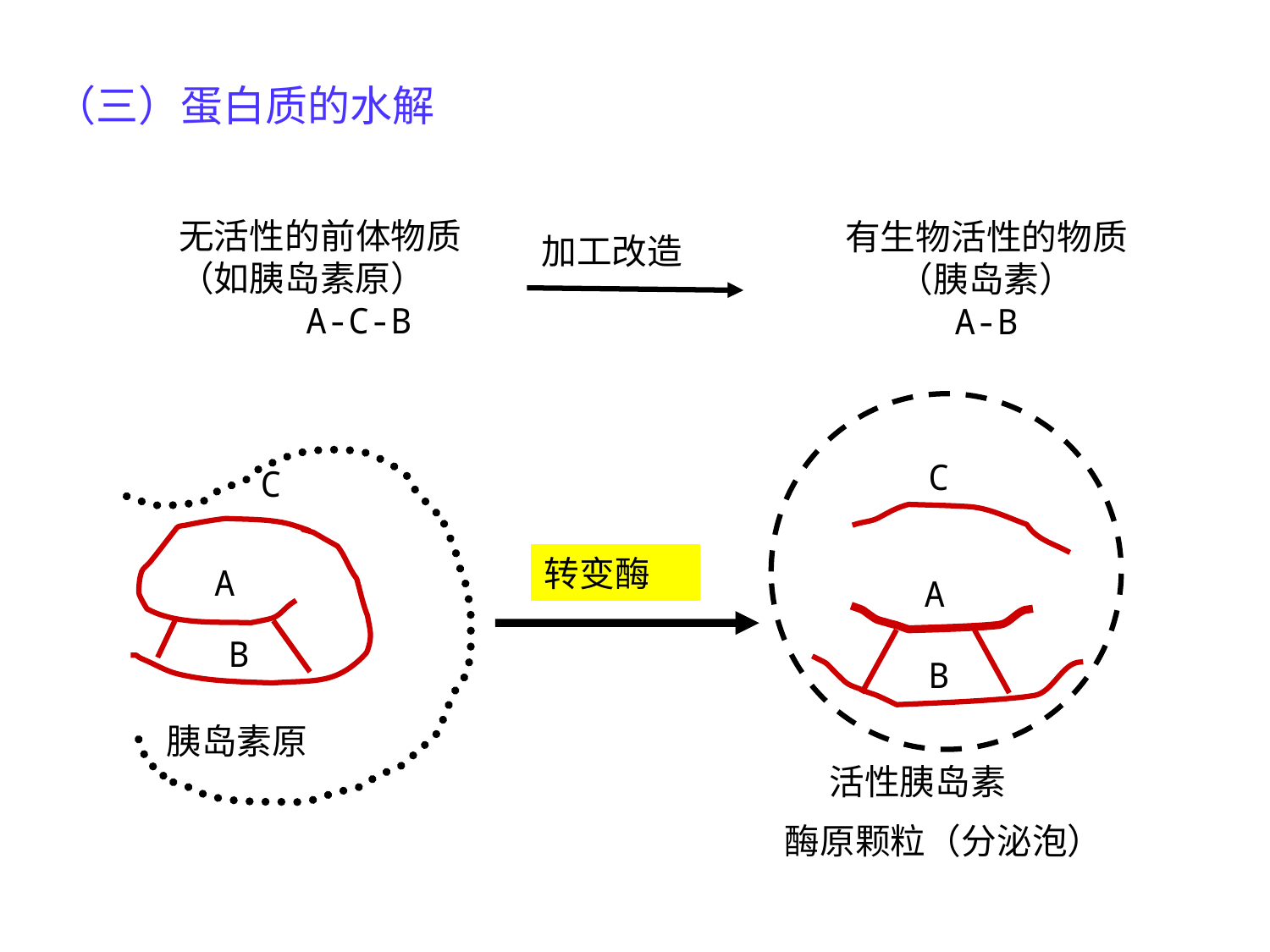

（三）蛋白质的水解
无活性的前体物质
（如胰岛素原）
      A-C-B
有生物活性的物质
（胰岛素）
A-B
加工改造

C

转变酶
A

B
活性胰岛素
酶原颗粒（分泌泡）

C

A

B
胰岛素原